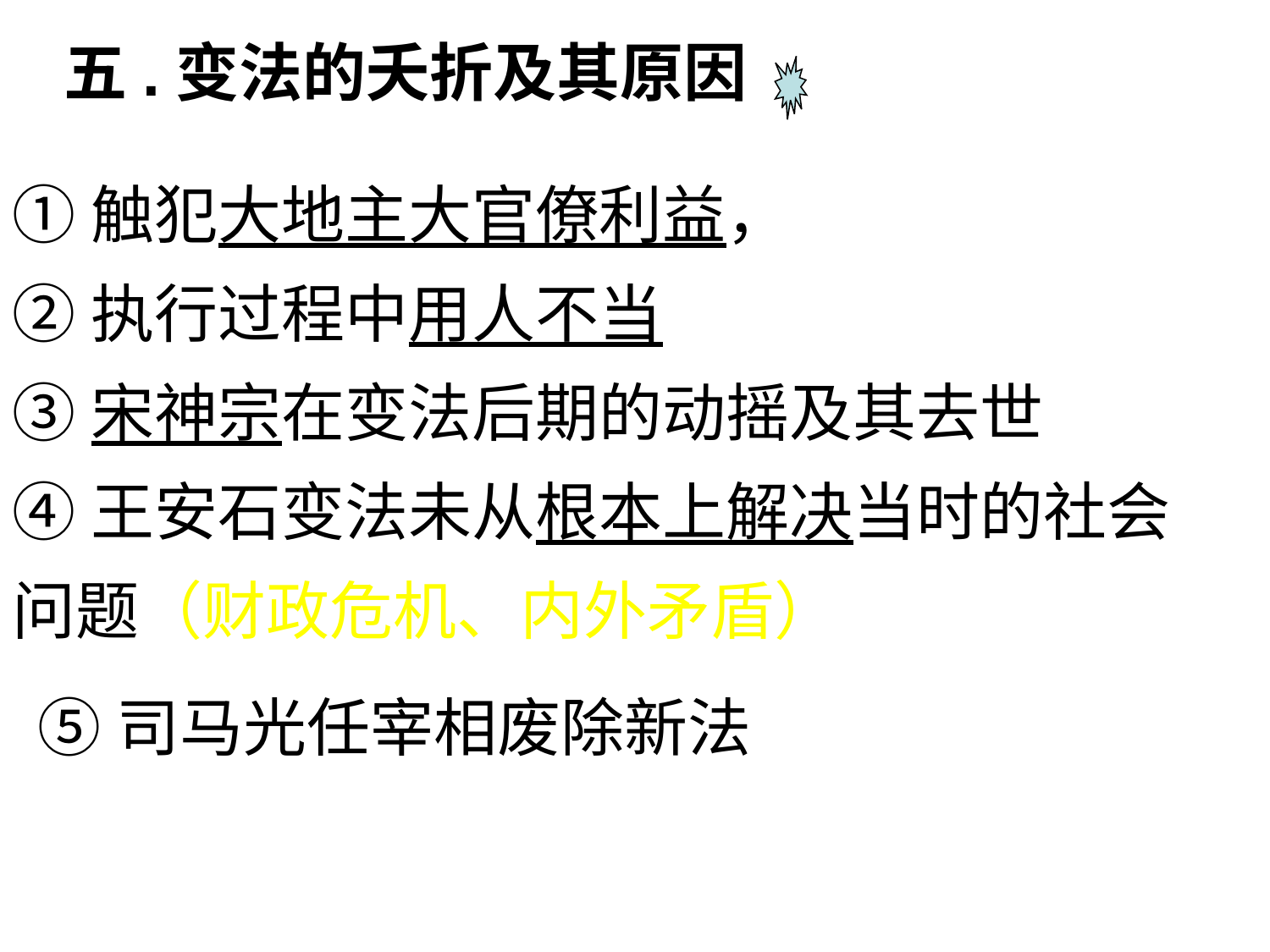

五.变法的夭折及其原因

①触犯大地主大官僚利益，
②执行过程中用人不当
③宋神宗在变法后期的动摇及其去世
④王安石变法未从根本上解决当时的社会问题（财政危机、内外矛盾）
⑤司马光任宰相废除新法